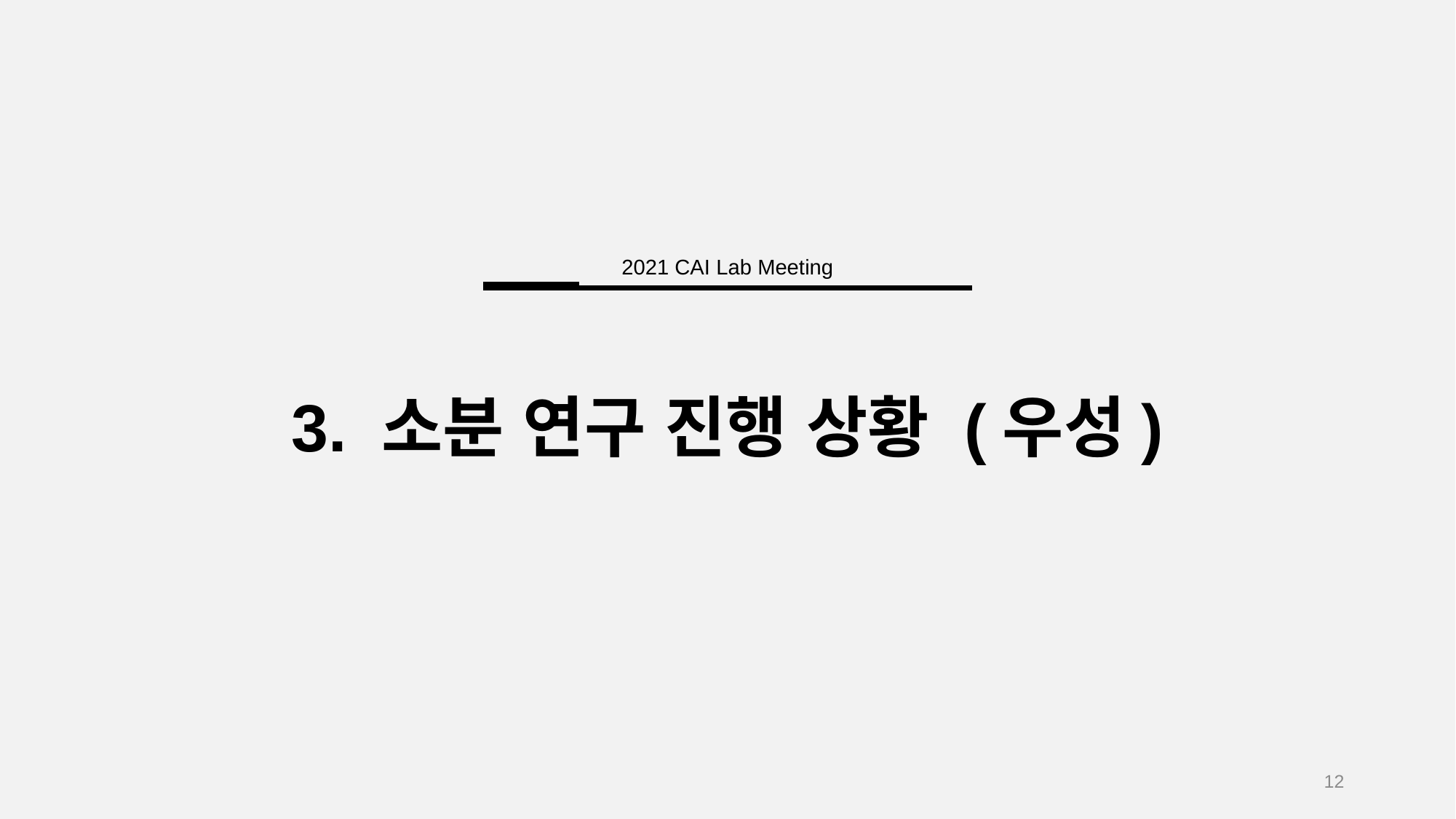

2021 CAI Lab Meeting

3. 소분 연구 진행 상황 (우성)
12